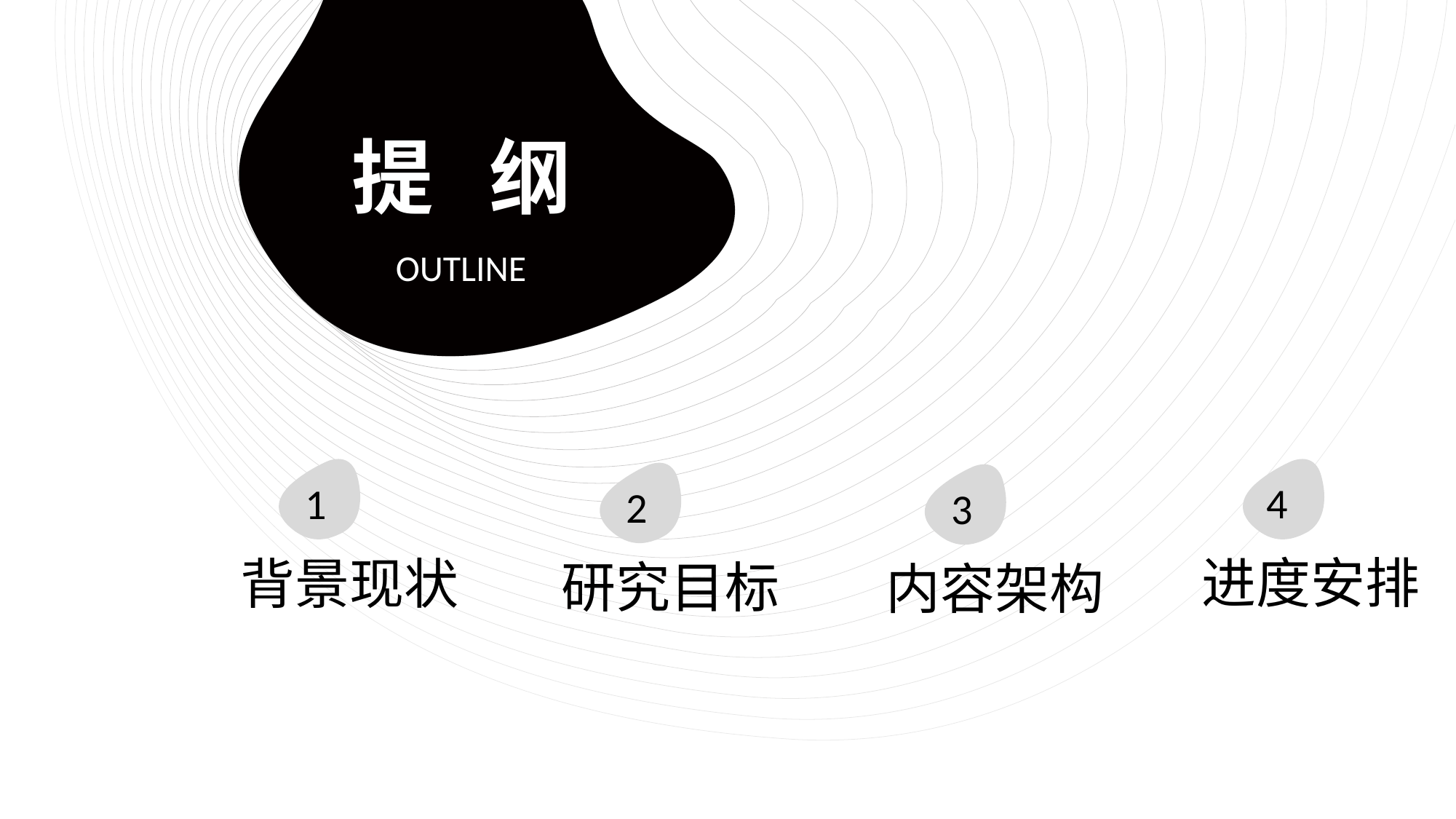

提   纲
OUTLINE

1

4

2

3
进度安排
背景现状
研究目标
内容架构